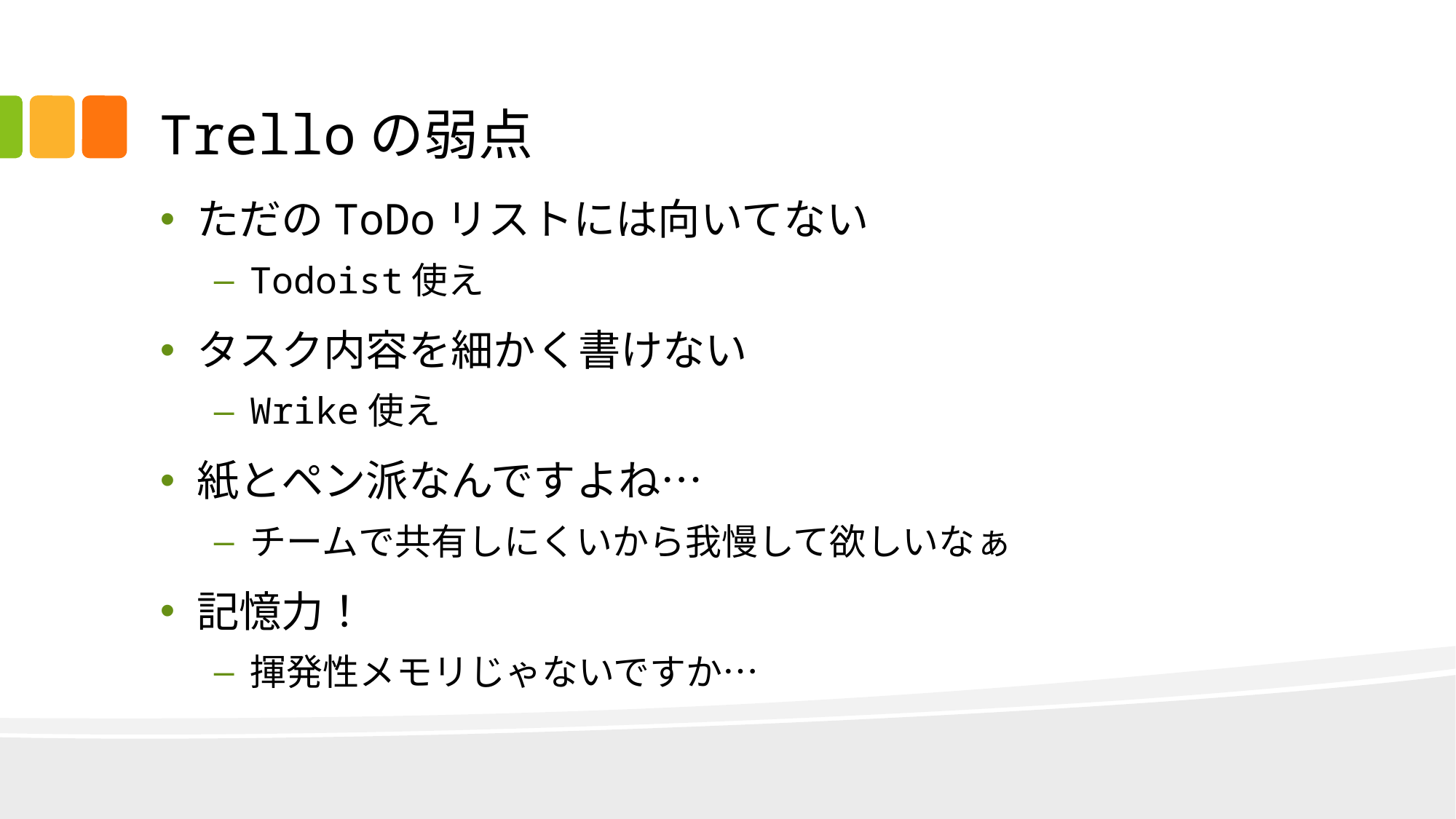

# Trelloの弱点
ただのToDoリストには向いてない
Todoist使え
タスク内容を細かく書けない
Wrike使え
紙とペン派なんですよね…
チームで共有しにくいから我慢して欲しいなぁ
記憶力！
揮発性メモリじゃないですか…